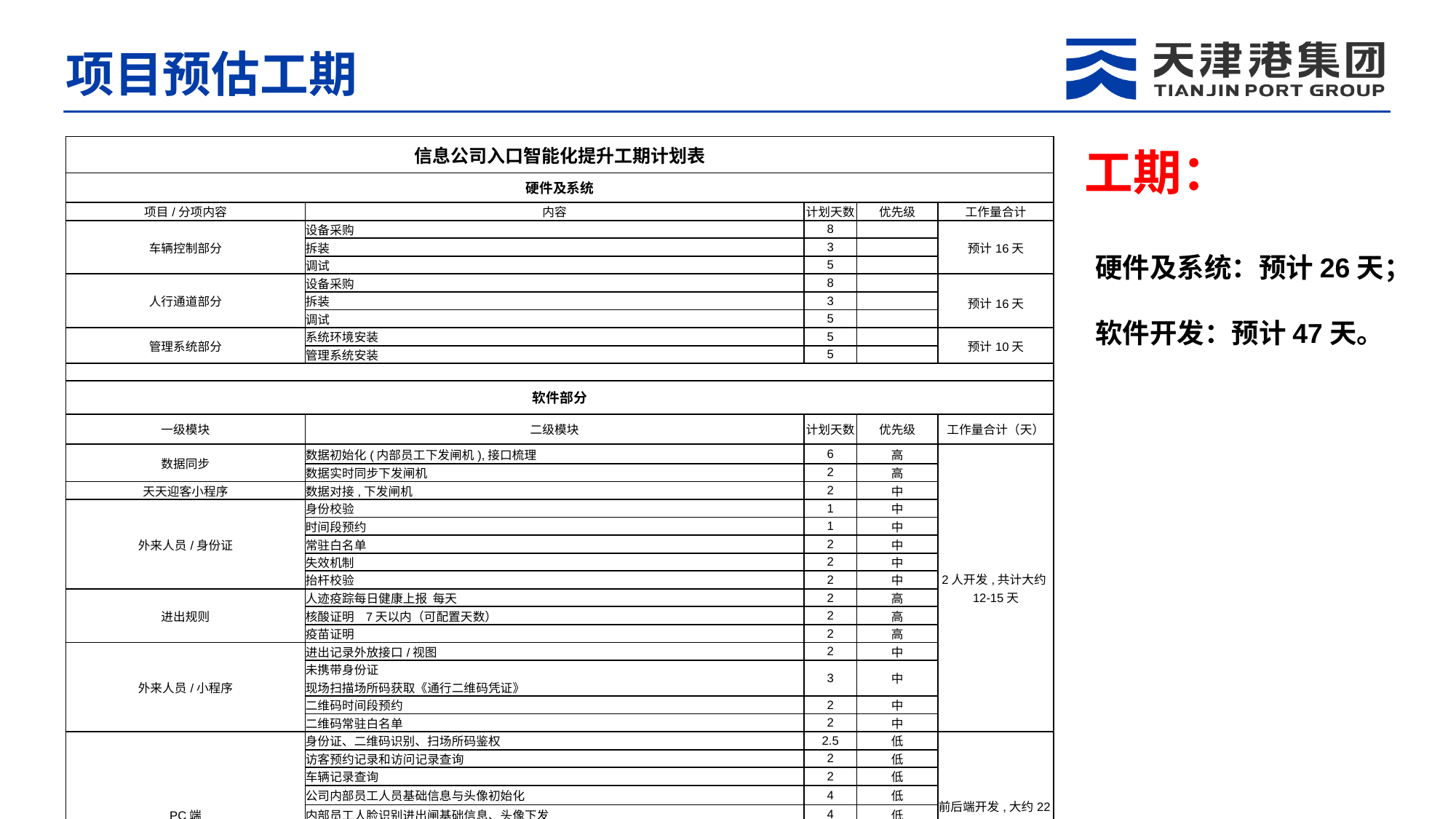

项目预估工期
| 信息公司入口智能化提升工期计划表 |  |  |  |  |
| --- | --- | --- | --- | --- |
| 硬件及系统 |  |  |  |  |
| 项目/分项内容 | 内容 | 计划天数 | 优先级 | 工作量合计 |
| 车辆控制部分 | 设备采购 | 8 |  | 预计16天 |
|  | 拆装 | 3 |  |  |
|  | 调试 | 5 |  |  |
| 人行通道部分 | 设备采购 | 8 |  | 预计16天 |
|  | 拆装 | 3 |  |  |
|  | 调试 | 5 |  |  |
| 管理系统部分 | 系统环境安装 | 5 |  | 预计10天 |
|  | 管理系统安装 | 5 |  |  |
|  |  |  |  |  |
| 软件部分 |  |  |  |  |
| 一级模块 | 二级模块 | 计划天数 | 优先级 | 工作量合计（天） |
| 数据同步 | 数据初始化(内部员工下发闸机),接口梳理 | 6 | 高 | 2人开发,共计大约12-15天 |
|  | 数据实时同步下发闸机 | 2 | 高 |  |
| 天天迎客小程序 | 数据对接,下发闸机 | 2 | 中 |  |
| 外来人员/身份证 | 身份校验 | 1 | 中 |  |
|  | 时间段预约 | 1 | 中 |  |
|  | 常驻白名单 | 2 | 中 |  |
|  | 失效机制 | 2 | 中 |  |
|  | 抬杆校验 | 2 | 中 |  |
| 进出规则 | 人迹疫踪每日健康上报 每天 | 2 | 高 |  |
|  | 核酸证明 7天以内（可配置天数） | 2 | 高 |  |
|  | 疫苗证明 | 2 | 高 |  |
| 外来人员/小程序 | 进出记录外放接口/视图 | 2 | 中 |  |
|  | 未携带身份证 现场扫描场所码获取《通行二维码凭证》 | 3 | 中 |  |
|  | 二维码时间段预约 | 2 | 中 |  |
|  | 二维码常驻白名单 | 2 | 中 |  |
| PC端 | 身份证、二维码识别、扫场所码鉴权 | 2.5 | 低 | 前后端开发,大约22天 |
|  | 访客预约记录和访问记录查询 | 2 | 低 |  |
|  | 车辆记录查询 | 2 | 低 |  |
|  | 公司内部员工人员基础信息与头像初始化 | 4 | 低 |  |
|  | 内部员工人脸识别进出闸基础信息、头像下发 | 4 | 低 |  |
|  | 内部员工车牌信息下发 | 2 | 低 |  |
|  | 闸机、抬杆硬件设备IP地址、名称、下发配置 | 2 | 低 |  |
|  | 外来人员预约、进出记录标准化接口 | 2.5 | 低 |  |
|  | 导出功能 | 1.5 | 低 |  |
工期：
硬件及系统：预计26天；
软件开发：预计47天。